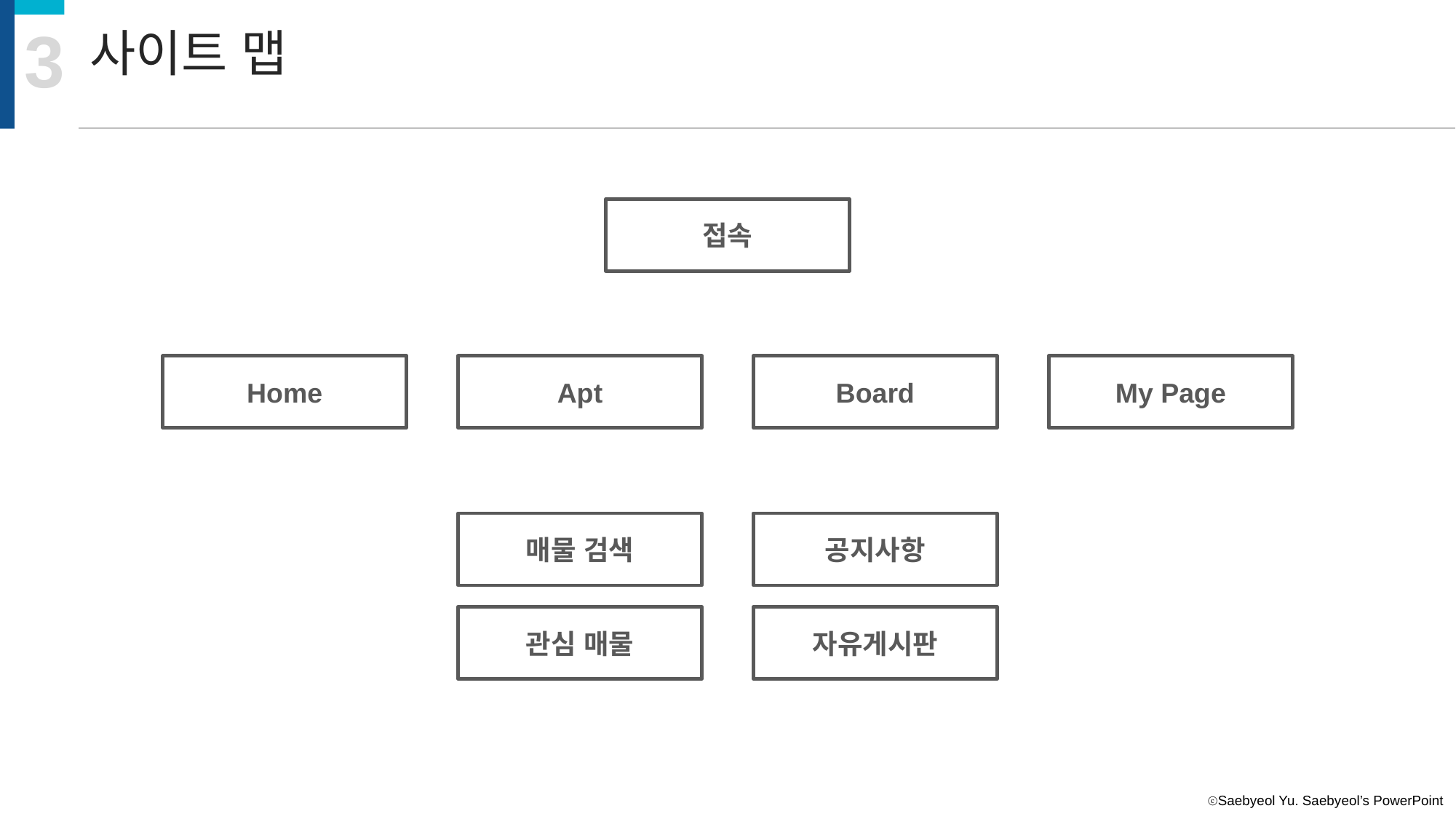

3
사이트 맵
접속
Home
Apt
Board
My Page
매물 검색
공지사항
관심 매물
자유게시판